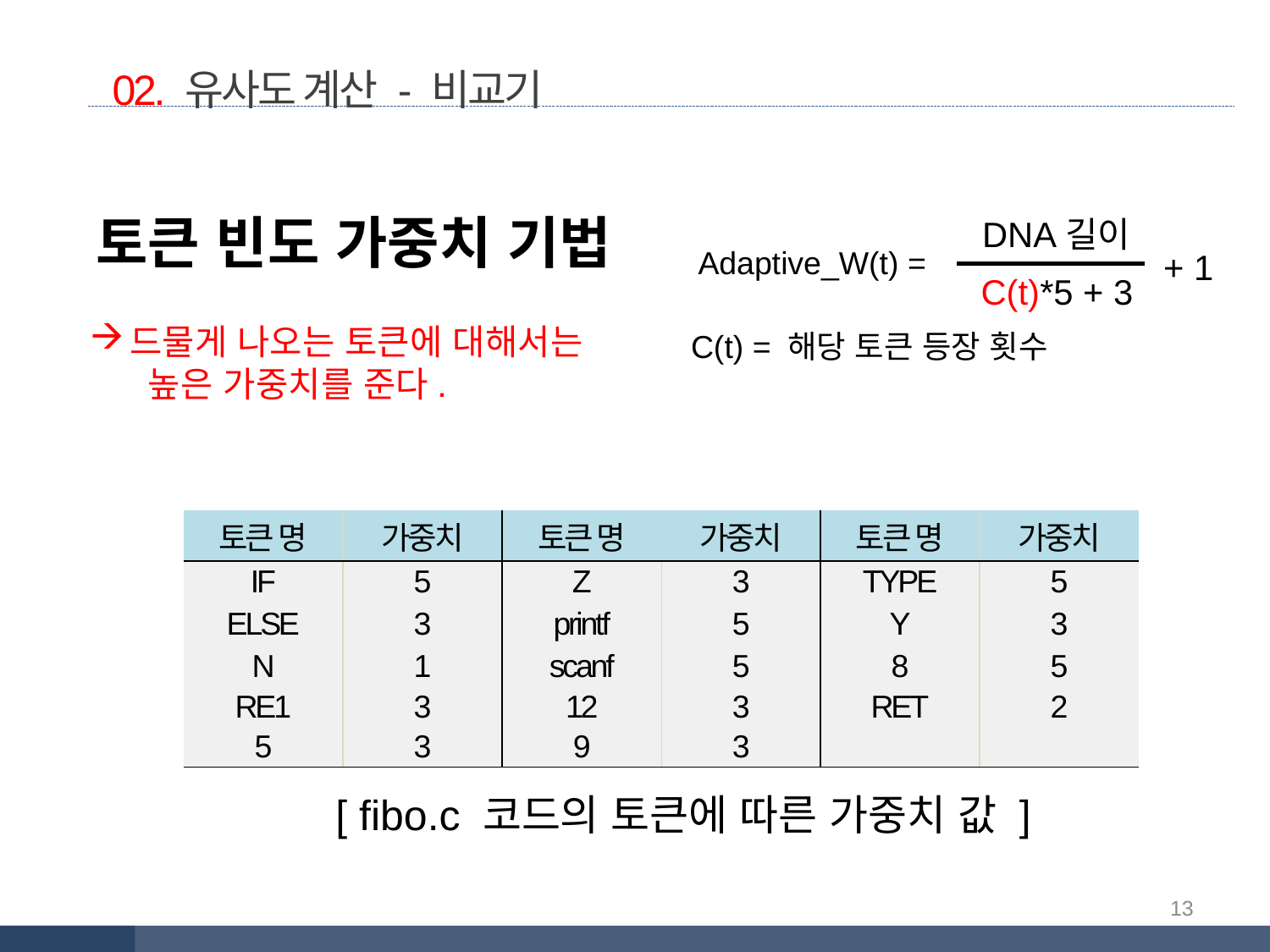

02. 유사도 계산 - 비교기
토큰 빈도 가중치 기법

드물게 나오는 토큰에 대해서는
     높은 가중치를 준다.
DNA길이
+ 1
Adaptive_W(t) =
C(t)*5 + 3
C(t) = 해당 토큰 등장 횟수
| 토큰 명 | 가중치 | 토큰 명 | 가중치 | 토큰 명 | 가중치 |
| --- | --- | --- | --- | --- | --- |
| IF | 5 | Z | 3 | TYPE | 5 |
| ELSE | 3 | printf | 5 | Y | 3 |
| N | 1 | scanf | 5 | 8 | 5 |
| RE1 | 3 | 12 | 3 | RET | 2 |
| 5 | 3 | 9 | 3 |  |  |
[ fibo.c 코드의 토큰에 따른 가중치 값 ]
13